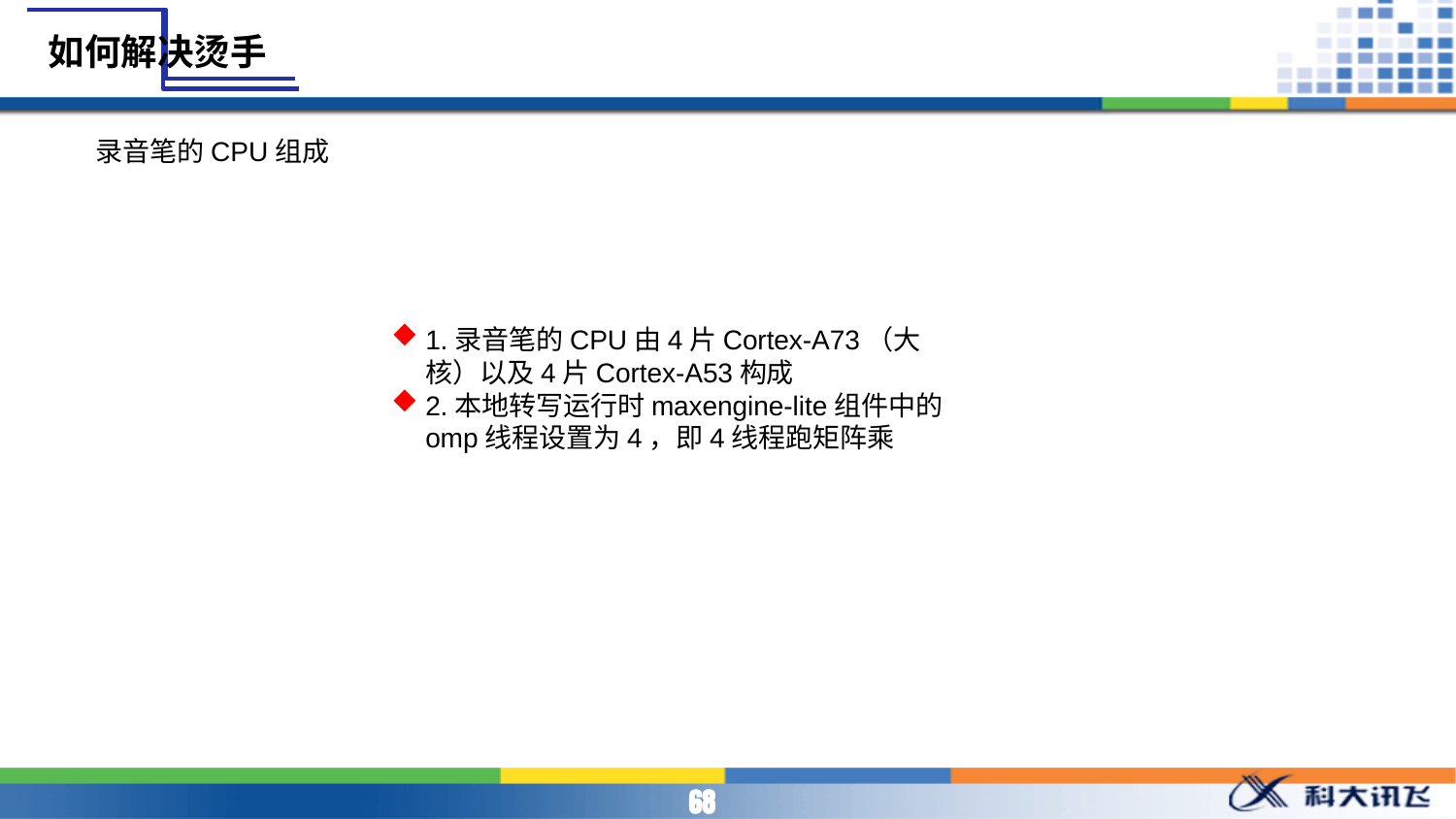

如何解决烫手

录音笔的CPU组成
1.录音笔的CPU由4片Cortex-A73（大核）以及4片Cortex-A53构成
2.本地转写运行时maxengine-lite组件中的omp线程设置为4，即4线程跑矩阵乘